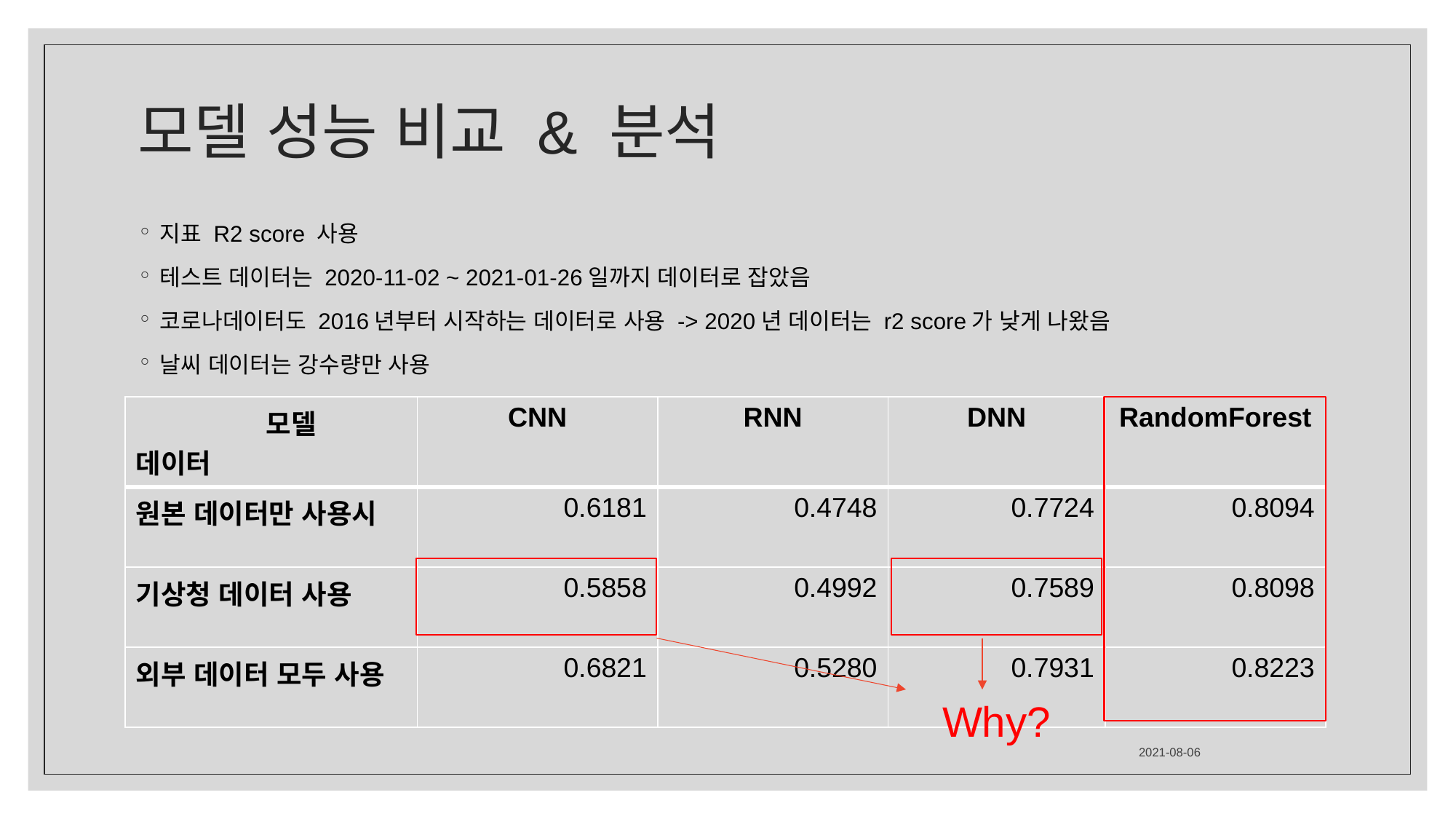

# 모델 성능 비교 & 분석
지표 R2 score 사용
테스트 데이터는 2020-11-02 ~ 2021-01-26일까지 데이터로 잡았음
코로나데이터도 2016년부터 시작하는 데이터로 사용 -> 2020년 데이터는 r2 score가 낮게 나왔음
날씨 데이터는 강수량만 사용

| 모델 데이터 | CNN | RNN | DNN | RandomForest |
| --- | --- | --- | --- | --- |
| 원본 데이터만 사용시 | 0.6181 | 0.4748 | 0.7724 | 0.8094 |
| 기상청 데이터 사용 | 0.5858 | 0.4992 | 0.7589 | 0.8098 |
| 외부 데이터 모두 사용 | 0.6821 | 0.5280 | 0.7931 | 0.8223 |

Why?
2021-08-06